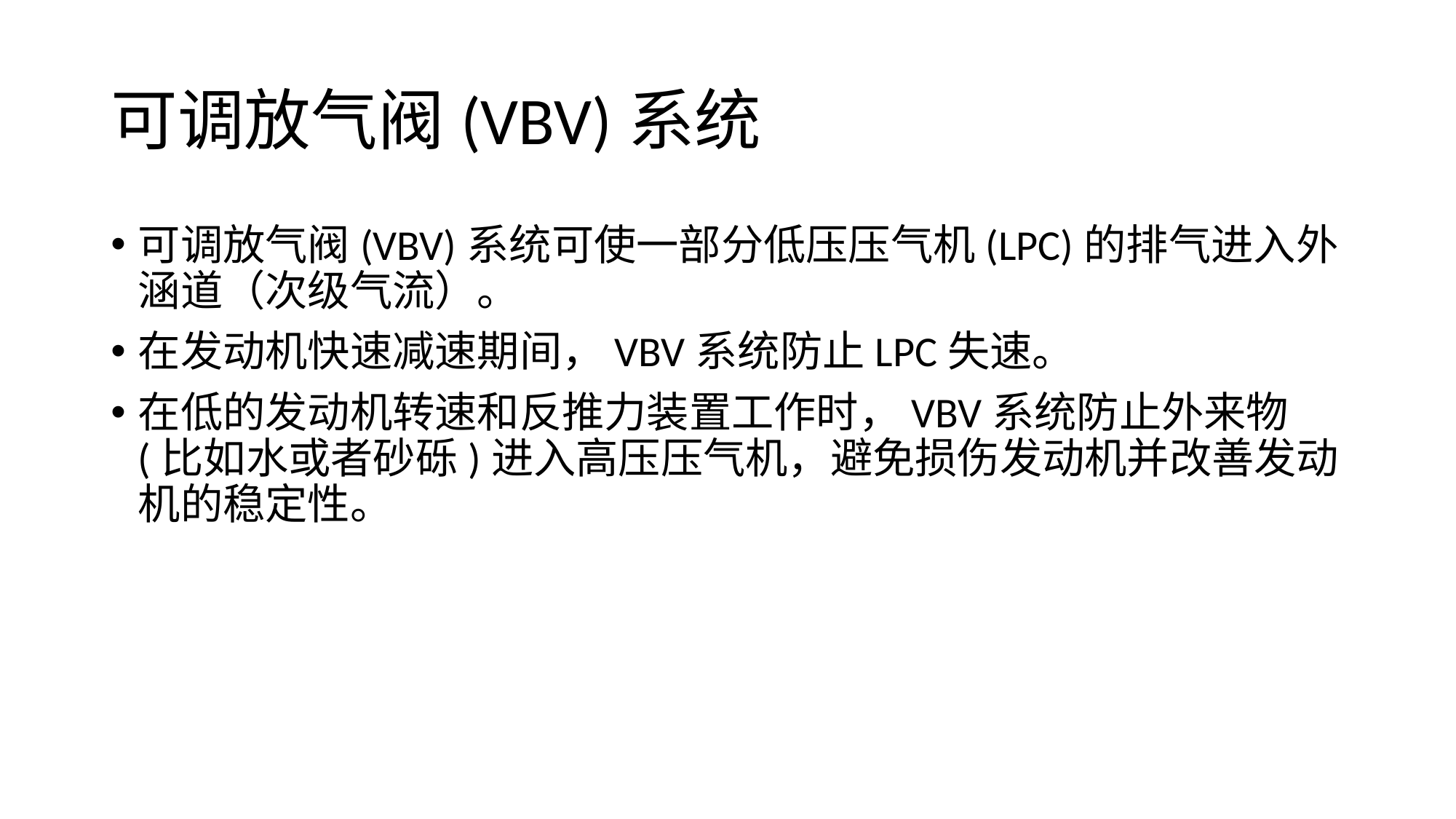

# 可调放气阀(VBV)系统
可调放气阀(VBV)系统可使一部分低压压气机(LPC)的排气进入外涵道（次级气流）。
在发动机快速减速期间，VBV系统防止LPC失速。
在低的发动机转速和反推力装置工作时，VBV系统防止外来物(比如水或者砂砾)进入高压压气机，避免损伤发动机并改善发动机的稳定性。